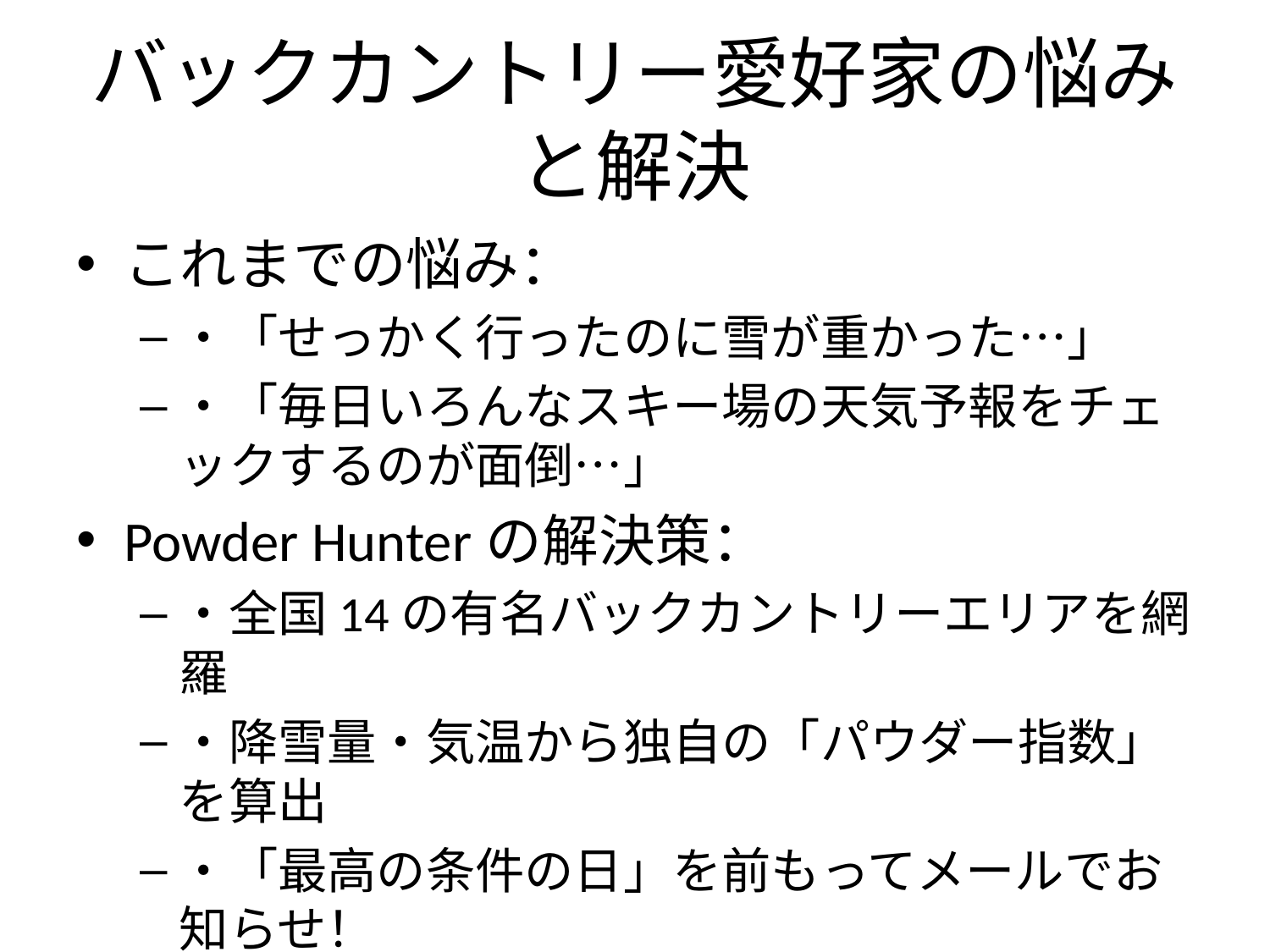

# バックカントリー愛好家の悩みと解決
これまでの悩み：
・「せっかく行ったのに雪が重かった…」
・「毎日いろんなスキー場の天気予報をチェックするのが面倒…」
Powder Hunterの解決策：
・全国14の有名バックカントリーエリアを網羅
・降雪量・気温から独自の「パウダー指数」を算出
・「最高の条件の日」を前もってメールでお知らせ！